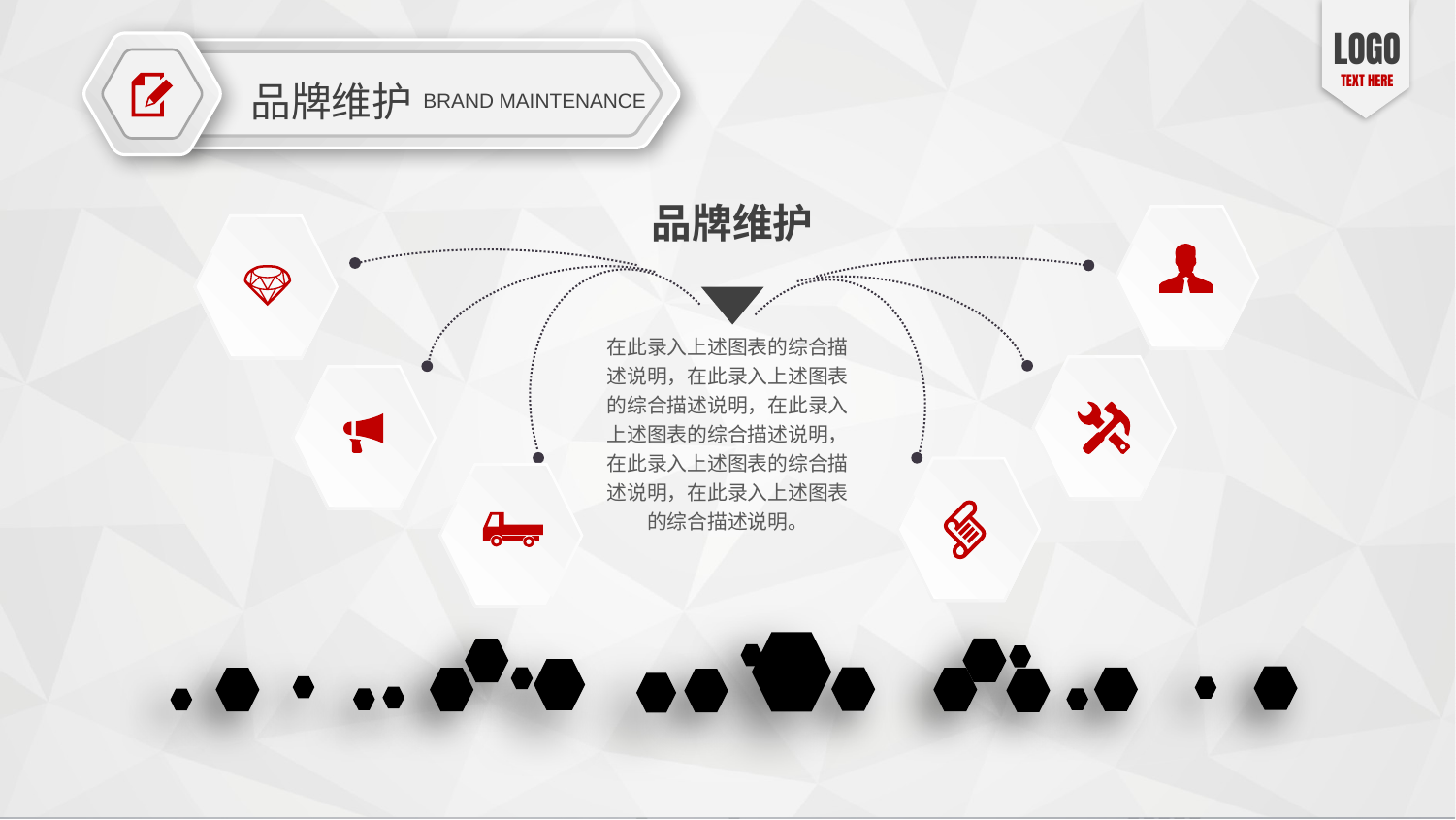

LOGO
TEXT HERE

品牌维护

BRAND MAINTENANCE
品牌维护

在此录入上述图表的综合描述说明，在此录入上述图表的综合描述说明，在此录入上述图表的综合描述说明，在此录入上述图表的综合描述说明，在此录入上述图表的综合描述说明。